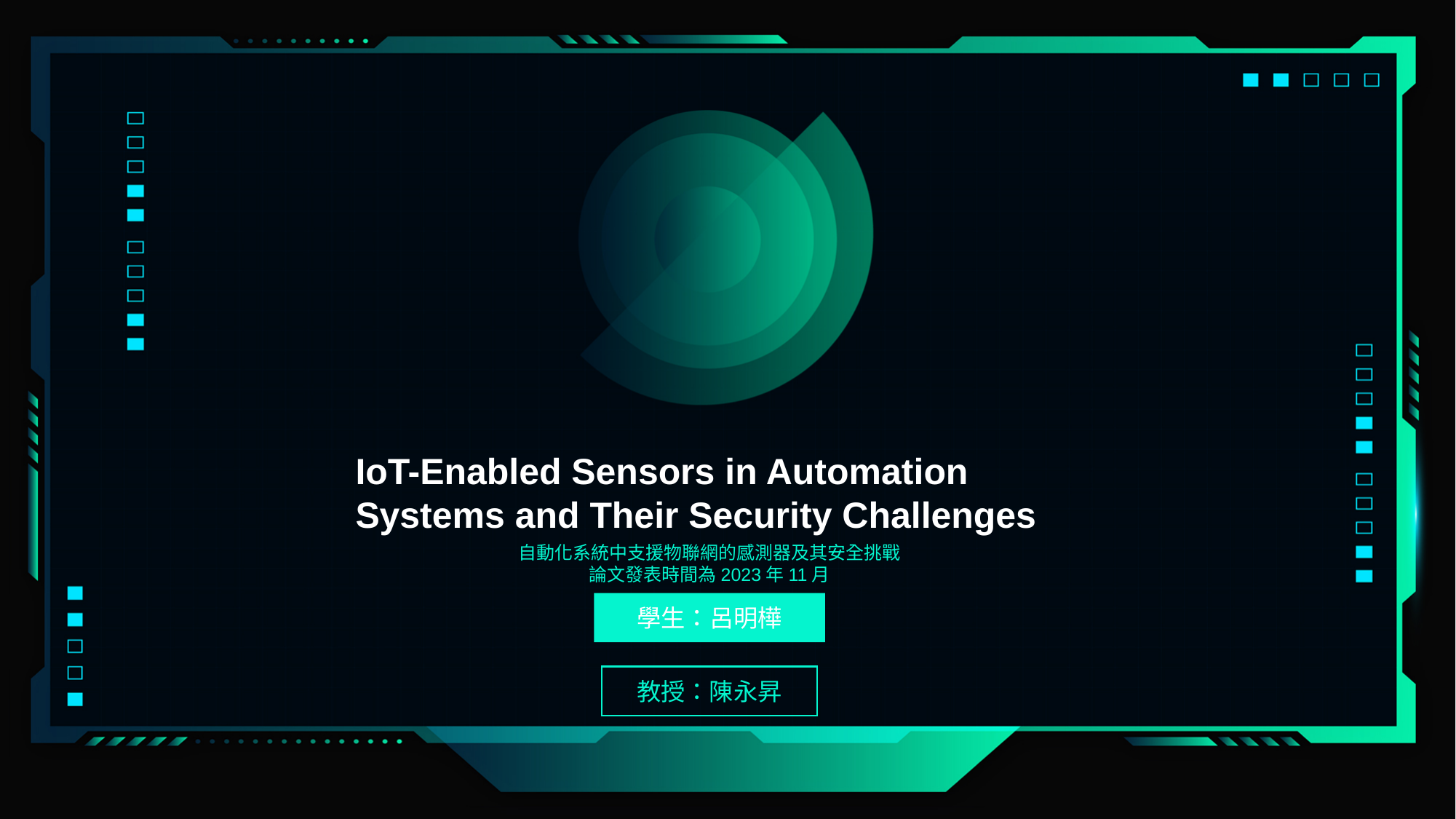

IoT-Enabled Sensors in Automation Systems and Their Security Challenges
自動化系統中支援物聯網的感測器及其安全挑戰
論文發表時間為2023年11月
學生：呂明樺
教授：陳永昇